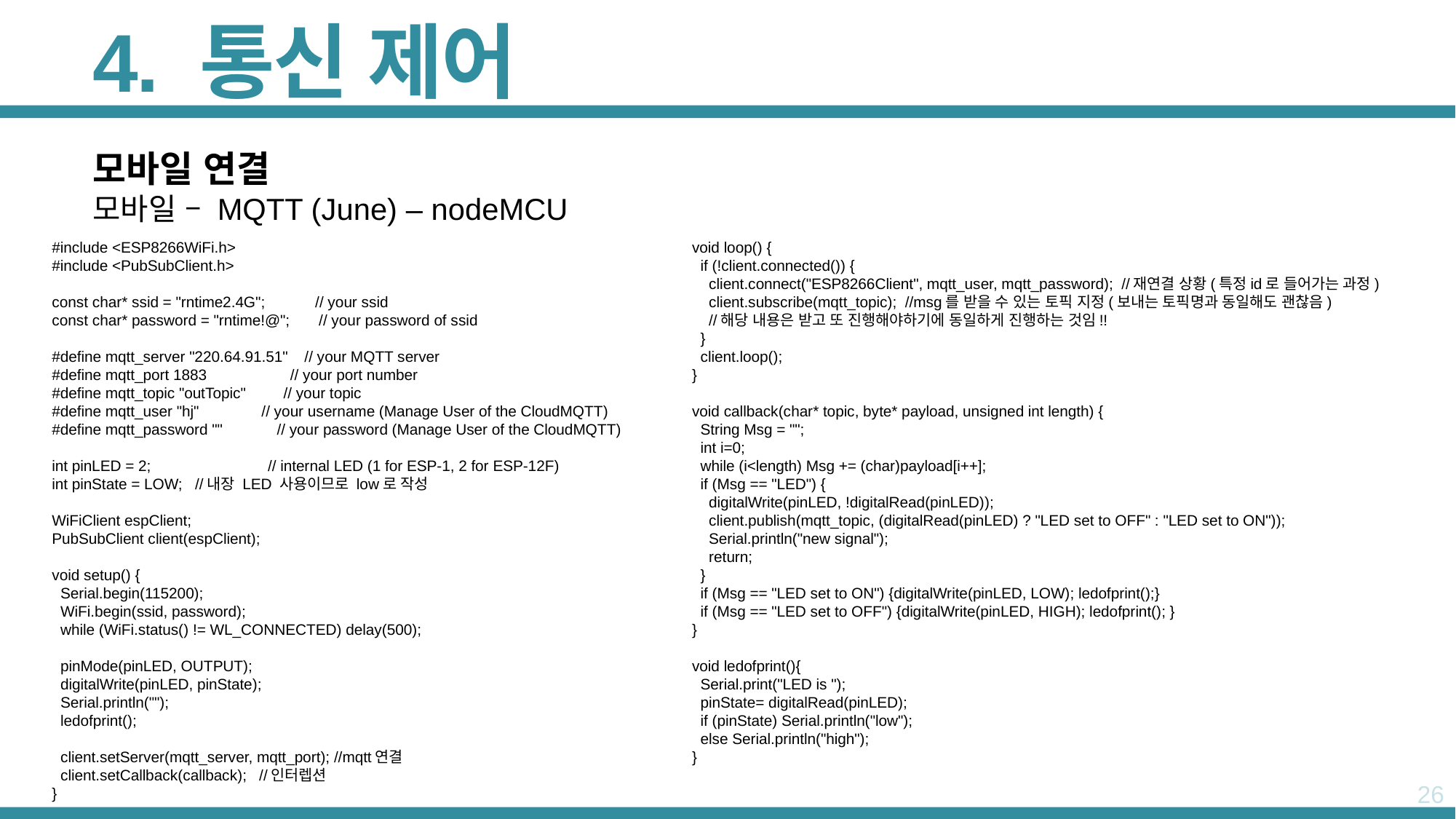

# 4. 통신 제어
모바일 연결
모바일 – MQTT (June) – nodeMCU
#include <ESP8266WiFi.h>
#include <PubSubClient.h>

const char* ssid = "rntime2.4G";            // your ssid
const char* password = "rntime!@";       // your password of ssid

#define mqtt_server "220.64.91.51"    // your MQTT server
#define mqtt_port 1883                    // your port number
#define mqtt_topic "outTopic"         // your topic
#define mqtt_user "hj"               // your username (Manage User of the CloudMQTT)
#define mqtt_password ""             // your password (Manage User of the CloudMQTT)

int pinLED = 2;                            // internal LED (1 for ESP-1, 2 for ESP-12F)
int pinState = LOW;   //내장 LED 사용이므로 low로 작성

WiFiClient espClient;
PubSubClient client(espClient);

void setup() {
  Serial.begin(115200);
  WiFi.begin(ssid, password);
  while (WiFi.status() != WL_CONNECTED) delay(500);

  pinMode(pinLED, OUTPUT);
  digitalWrite(pinLED, pinState);
  Serial.println("");
  ledofprint();

  client.setServer(mqtt_server, mqtt_port); //mqtt연결
  client.setCallback(callback);   //인터렙션
}
void loop() {
  if (!client.connected()) {
    client.connect("ESP8266Client", mqtt_user, mqtt_password);  //재연결 상황(특정id로 들어가는 과정)
    client.subscribe(mqtt_topic);  //msg를 받을 수 있는 토픽 지정(보내는 토픽명과 동일해도 괜찮음)
    //해당 내용은 받고 또 진행해야하기에 동일하게 진행하는 것임!!
  }
  client.loop();
}

void callback(char* topic, byte* payload, unsigned int length) {
  String Msg = "";
  int i=0;
  while (i<length) Msg += (char)payload[i++];
  if (Msg == "LED") {
    digitalWrite(pinLED, !digitalRead(pinLED));
    client.publish(mqtt_topic, (digitalRead(pinLED) ? "LED set to OFF" : "LED set to ON"));
    Serial.println("new signal");
    return;
  }
  if (Msg == "LED set to ON") {digitalWrite(pinLED, LOW); ledofprint();}
  if (Msg == "LED set to OFF") {digitalWrite(pinLED, HIGH); ledofprint(); }
}

void ledofprint(){
  Serial.print("LED is ");
  pinState= digitalRead(pinLED);
  if (pinState) Serial.println("low");
  else Serial.println("high");
}
26